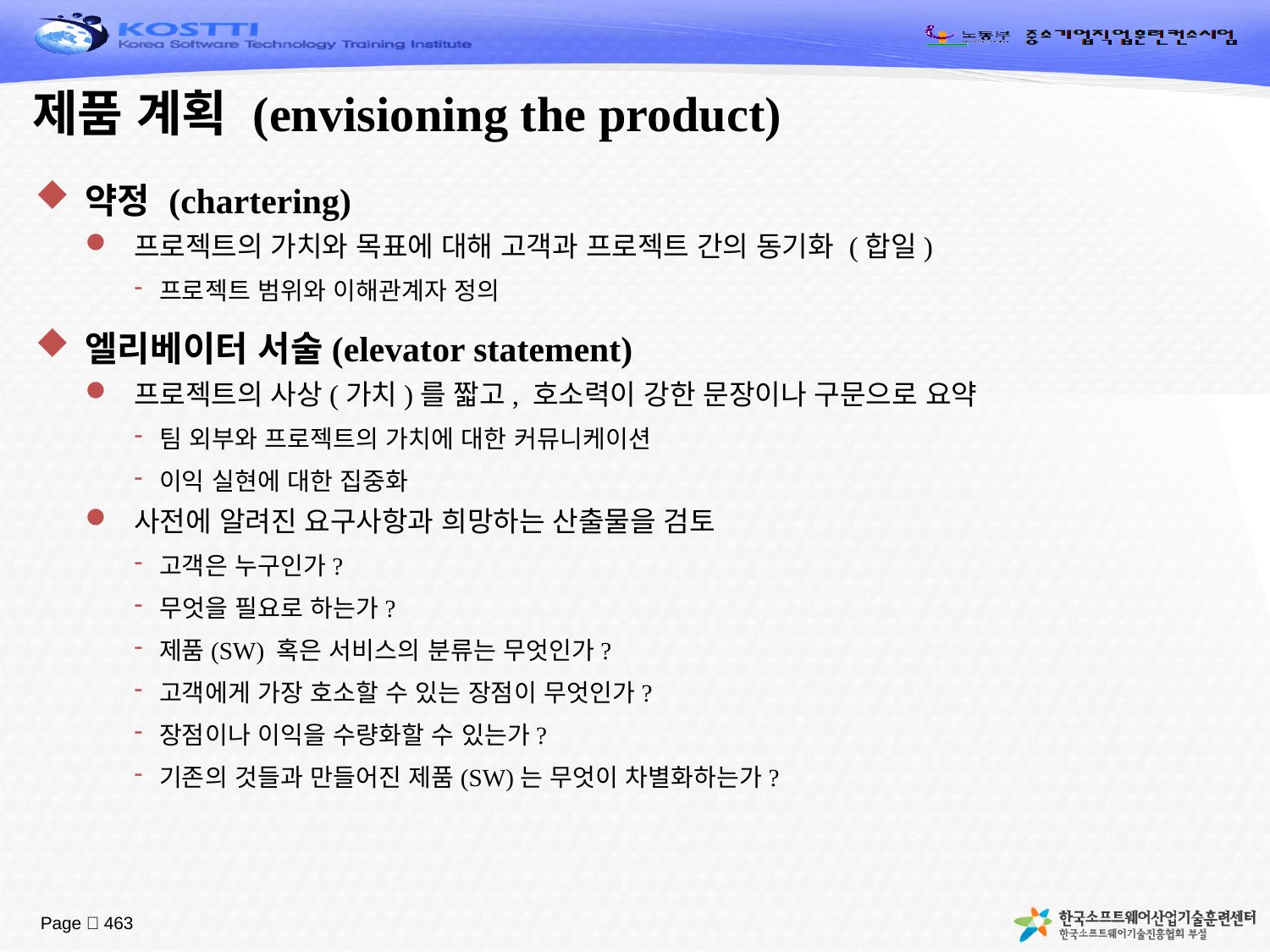

# 제품 계획 (envisioning the product)
약정 (chartering)
프로젝트의 가치와 목표에 대해 고객과 프로젝트 간의 동기화 (합일)
프로젝트 범위와 이해관계자 정의
엘리베이터 서술(elevator statement)
프로젝트의 사상(가치)를 짧고, 호소력이 강한 문장이나 구문으로 요약
팀 외부와 프로젝트의 가치에 대한 커뮤니케이션
이익 실현에 대한 집중화
사전에 알려진 요구사항과 희망하는 산출물을 검토
고객은 누구인가?
무엇을 필요로 하는가?
제품(SW) 혹은 서비스의 분류는 무엇인가?
고객에게 가장 호소할 수 있는 장점이 무엇인가?
장점이나 이익을 수량화할 수 있는가?
기존의 것들과 만들어진 제품(SW)는 무엇이 차별화하는가?